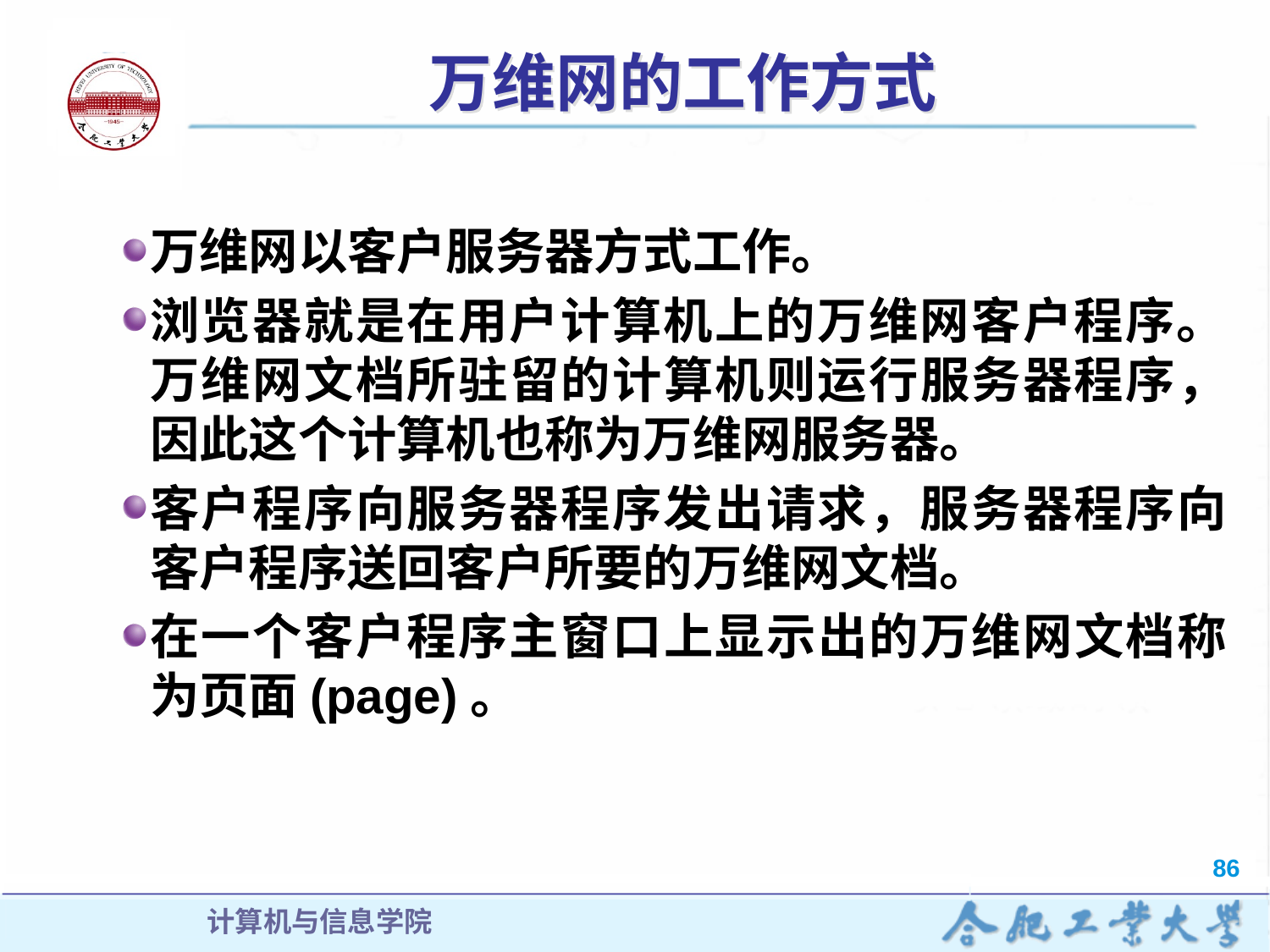

# 万维网的工作方式
万维网以客户服务器方式工作。
浏览器就是在用户计算机上的万维网客户程序。万维网文档所驻留的计算机则运行服务器程序，因此这个计算机也称为万维网服务器。
客户程序向服务器程序发出请求，服务器程序向客户程序送回客户所要的万维网文档。
在一个客户程序主窗口上显示出的万维网文档称为页面(page)。